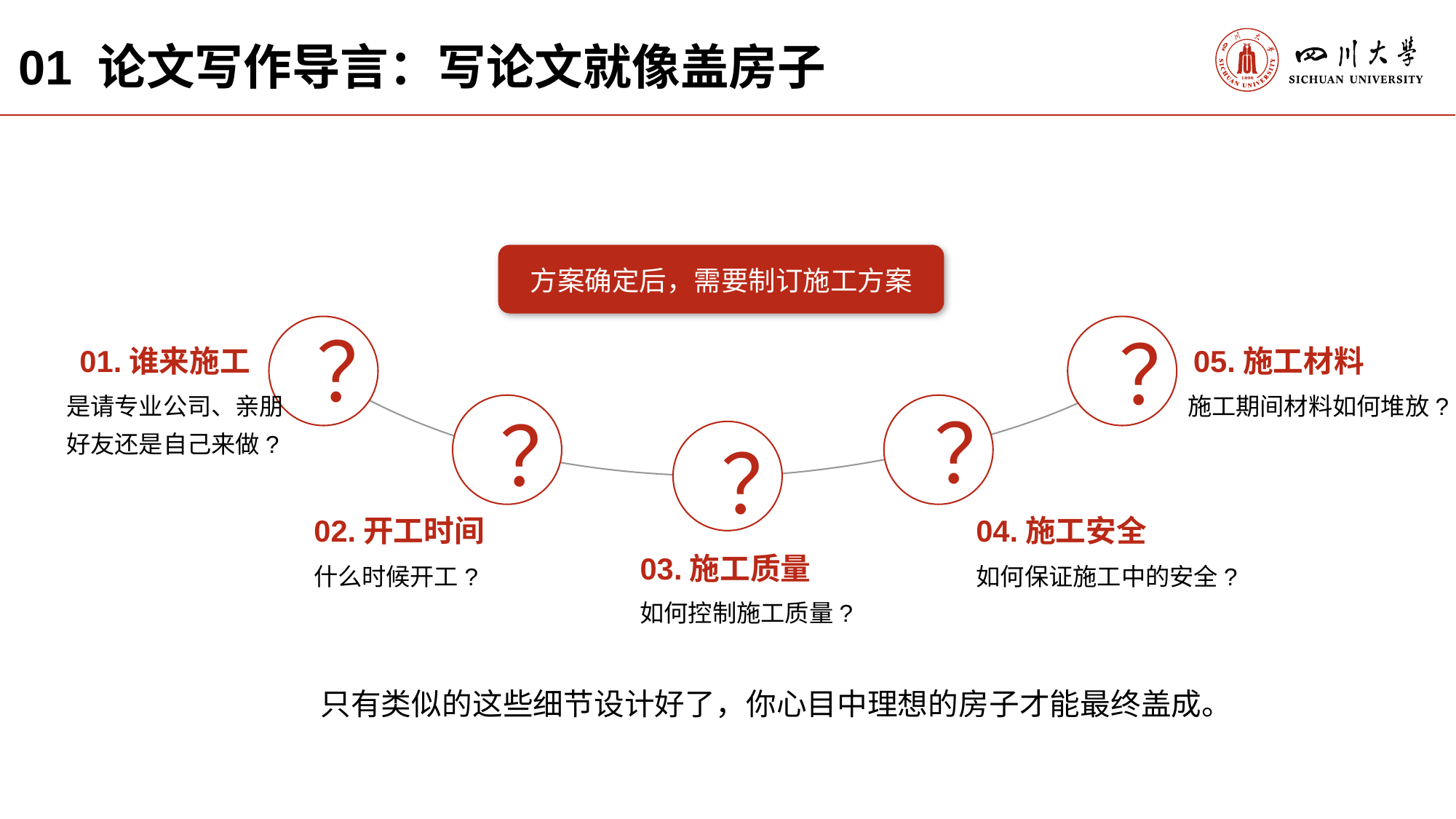

01 论文写作导言：写论文就像盖房子

05.施工材料
01.谁来施工

是请专业公司、亲朋好友还是自己来做?
施工期间材料如何堆放?

02.开工时间
04.施工安全
03.施工质量
什么时候开工?
如何保证施工中的安全?
如何控制施工质量?
方案确定后，需要制订施工方案
？
？
？
？
？
只有类似的这些细节设计好了，你心目中理想的房子才能最终盖成。